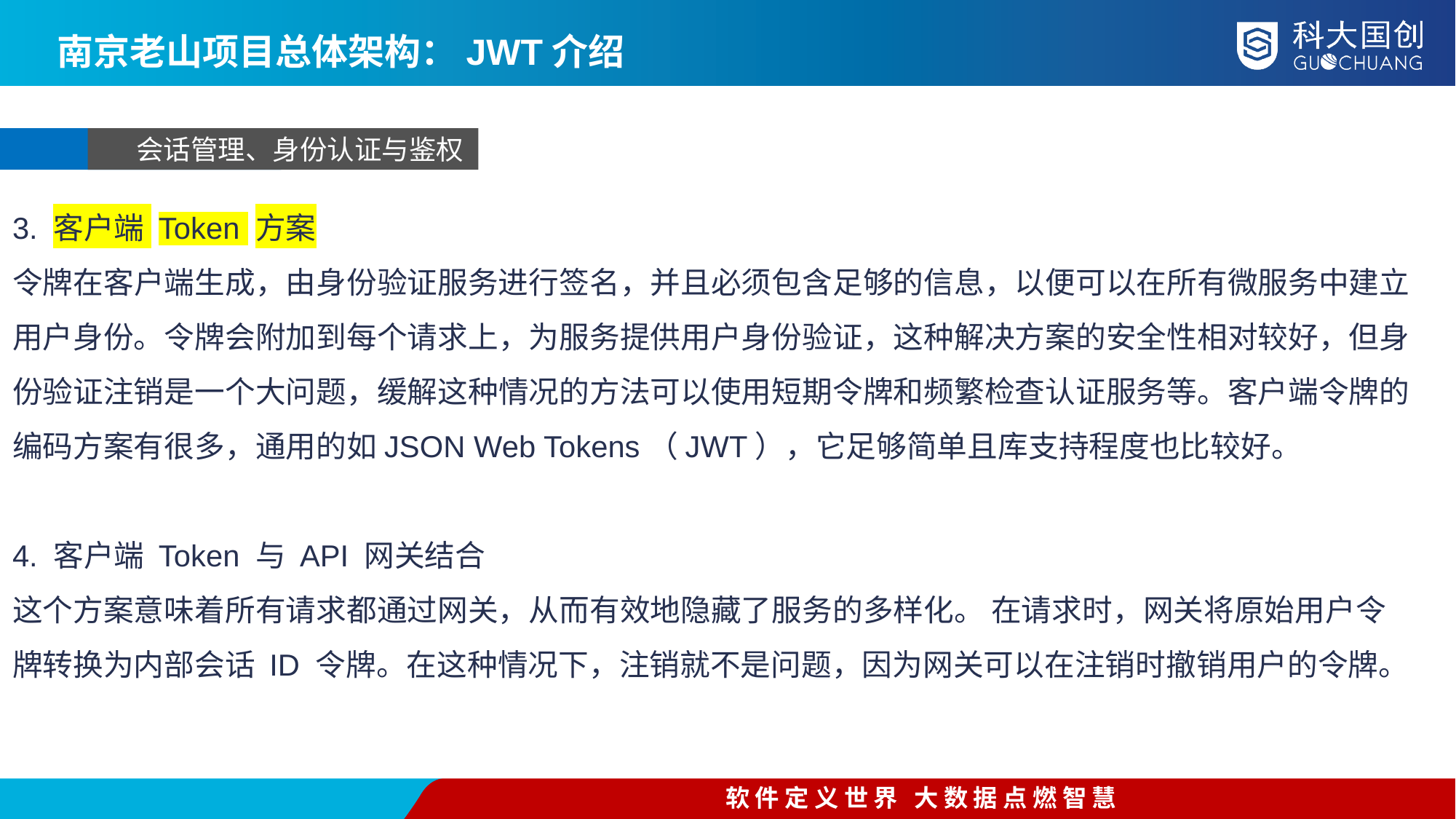

南京老山项目总体架构：JWT介绍
会话管理、身份认证与鉴权

3. 客户端 Token 方案
令牌在客户端生成，由身份验证服务进行签名，并且必须包含足够的信息，以便可以在所有微服务中建立用户身份。令牌会附加到每个请求上，为服务提供用户身份验证，这种解决方案的安全性相对较好，但身份验证注销是一个大问题，缓解这种情况的方法可以使用短期令牌和频繁检查认证服务等。客户端令牌的编码方案有很多，通用的如JSON Web Tokens（JWT），它足够简单且库支持程度也比较好。

4. 客户端 Token 与 API 网关结合
这个方案意味着所有请求都通过网关，从而有效地隐藏了服务的多样化。 在请求时，网关将原始用户令牌转换为内部会话 ID 令牌。在这种情况下，注销就不是问题，因为网关可以在注销时撤销用户的令牌。